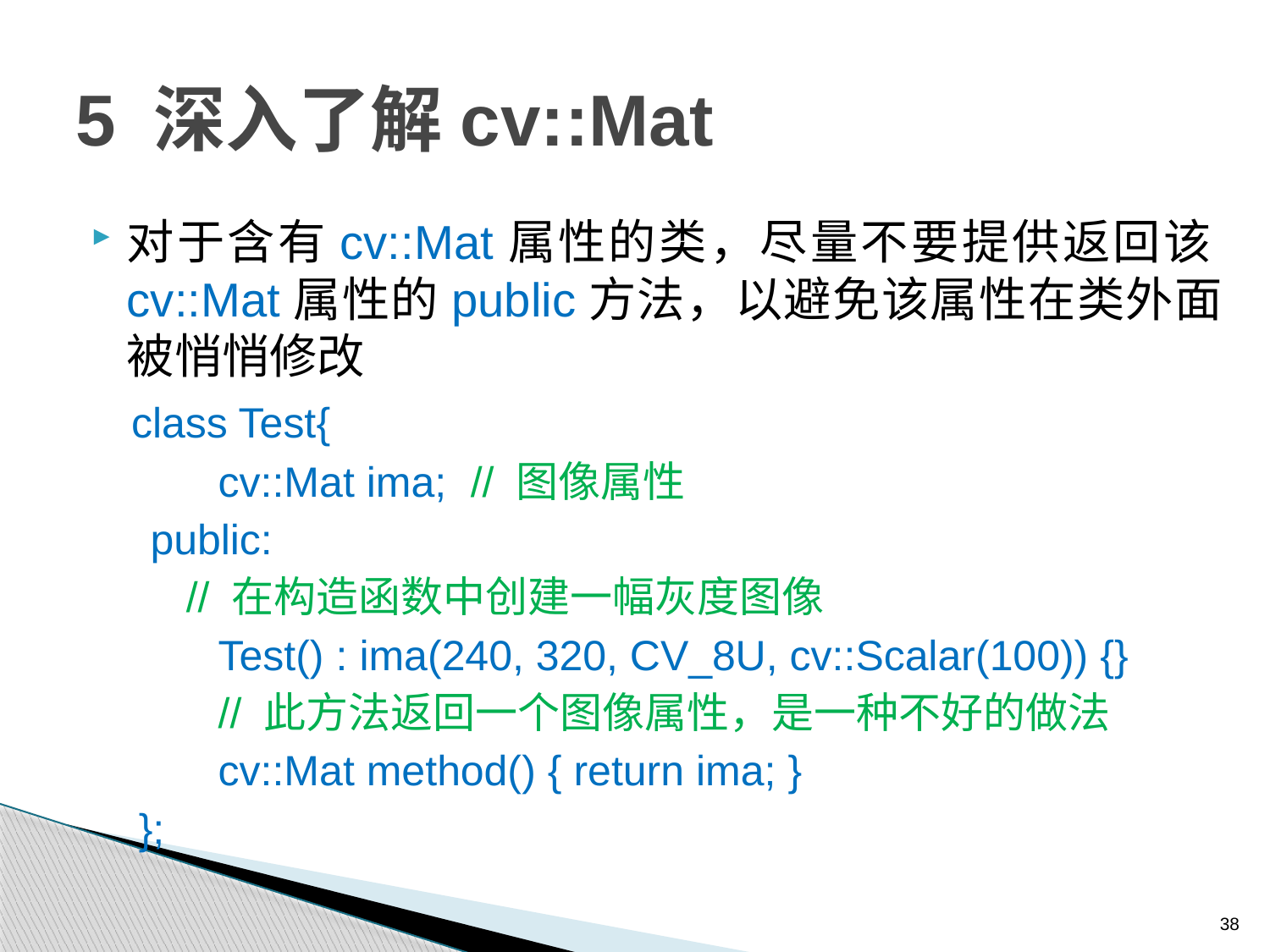

# 5 深入了解cv::Mat
对于含有cv::Mat属性的类，尽量不要提供返回该cv::Mat属性的public方法，以避免该属性在类外面被悄悄修改
   class Test{
	cv::Mat ima;  // 图像属性
     public:
        // 在构造函数中创建一幅灰度图像
	Test() : ima(240, 320, CV_8U, cv::Scalar(100)) {}
       	// 此方法返回一个图像属性，是一种不好的做法
  	cv::Mat method() { return ima; }
    };
38